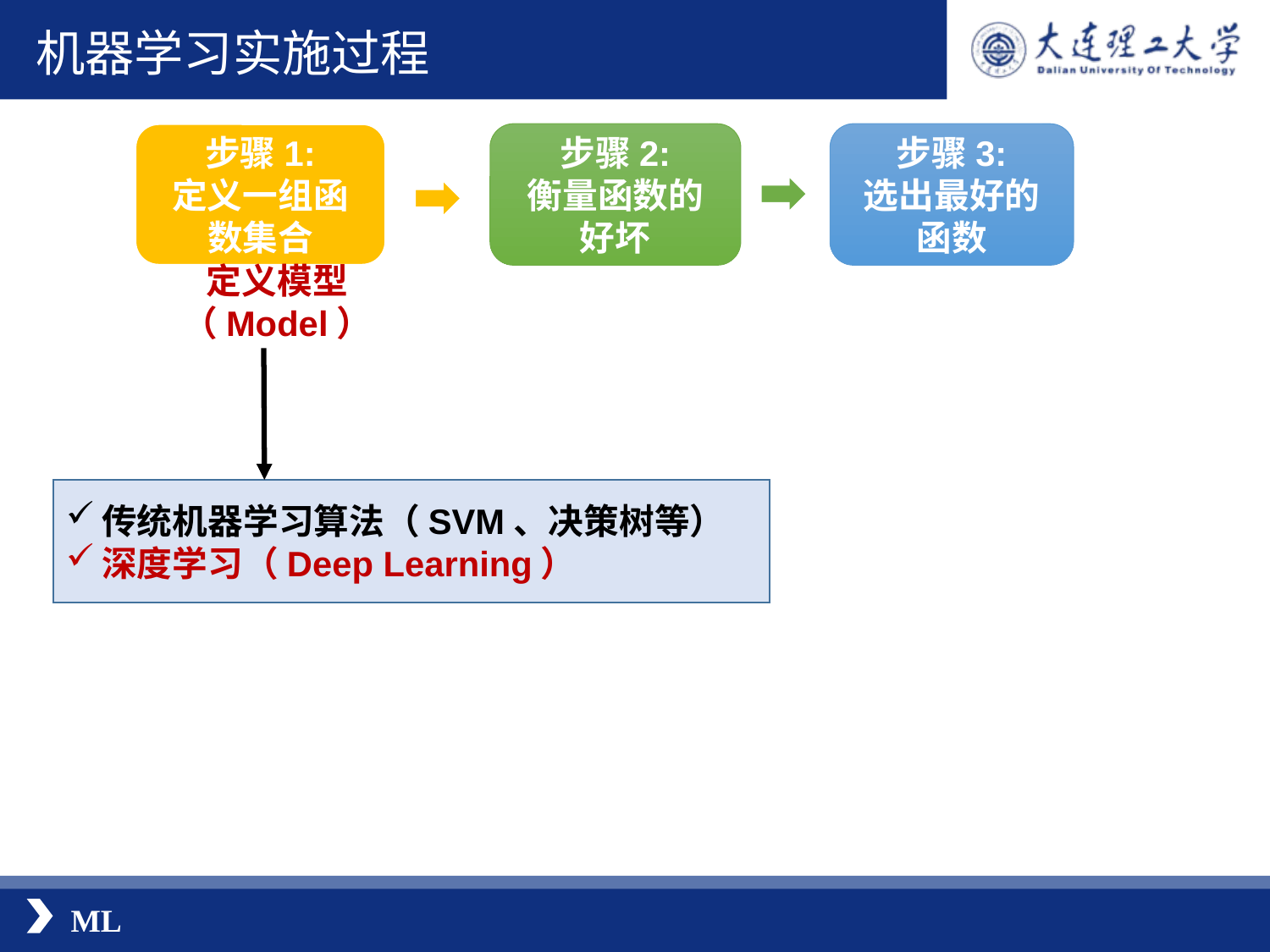

机器学习实施过程
步骤1:
定义一组函数集合
步骤2:
衡量函数的好坏
步骤3:
选出最好的函数

定义模型（Model）
传统机器学习算法（SVM、决策树等）
深度学习（Deep Learning）
ML